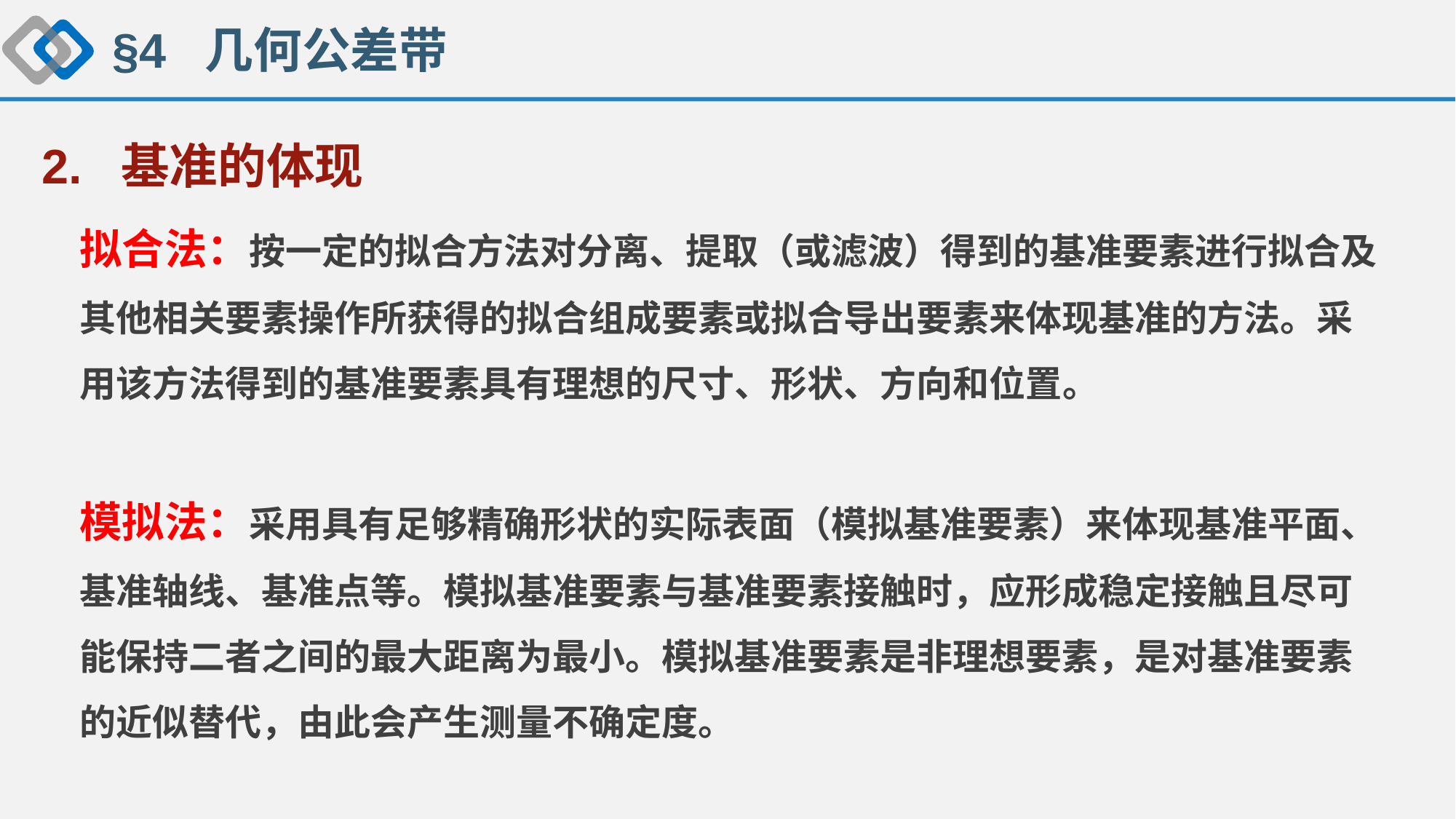

§4  几何公差带
 2.  基准的体现
拟合法：按一定的拟合方法对分离、提取（或滤波）得到的基准要素进行拟合及其他相关要素操作所获得的拟合组成要素或拟合导出要素来体现基准的方法。采用该方法得到的基准要素具有理想的尺寸、形状、方向和位置。

模拟法：采用具有足够精确形状的实际表面（模拟基准要素）来体现基准平面、基准轴线、基准点等。模拟基准要素与基准要素接触时，应形成稳定接触且尽可能保持二者之间的最大距离为最小。模拟基准要素是非理想要素，是对基准要素的近似替代，由此会产生测量不确定度。